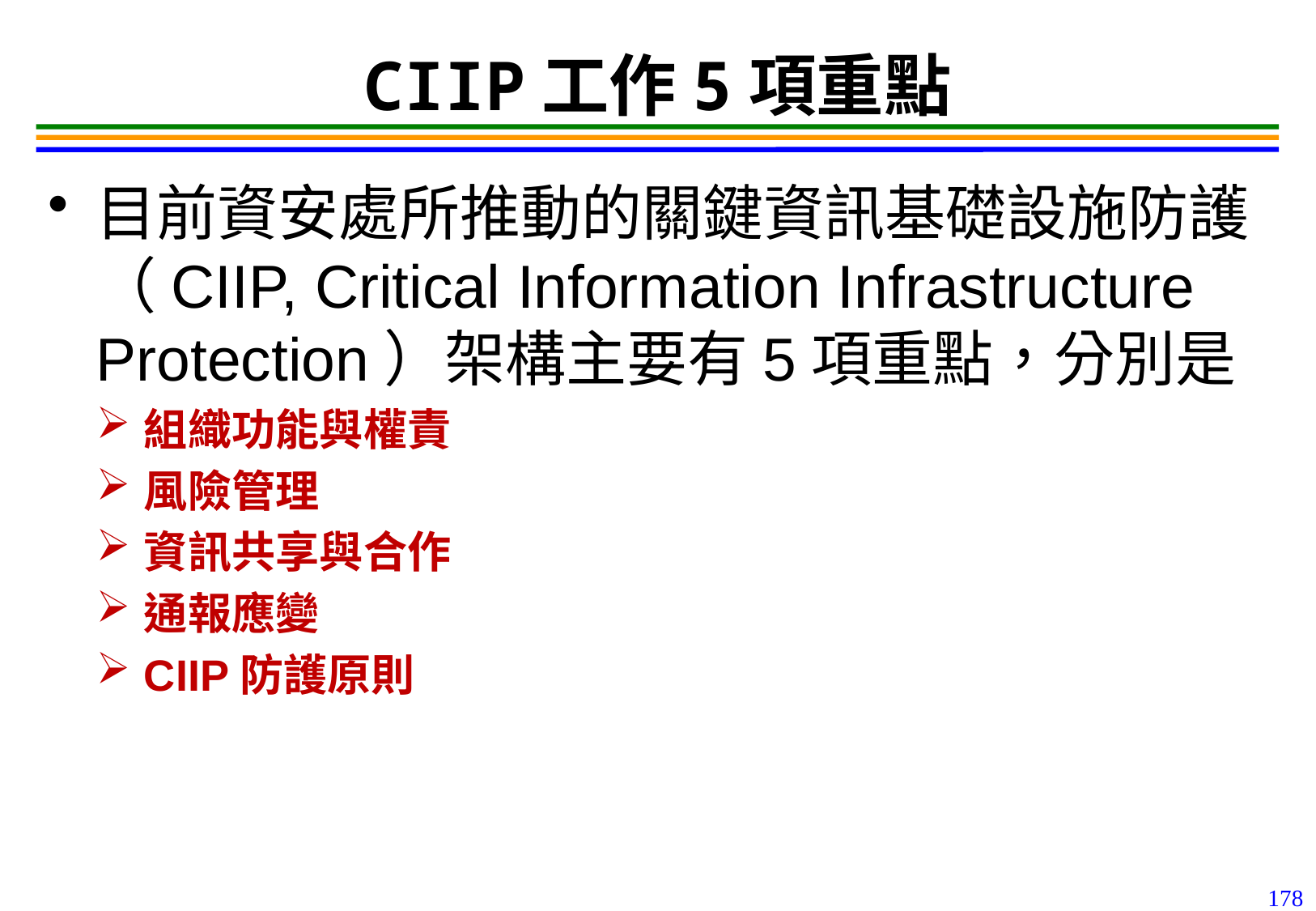

178
# CIIP工作5項重點
目前資安處所推動的關鍵資訊基礎設施防護（CIIP, Critical Information Infrastructure Protection）架構主要有5項重點，分別是
組織功能與權責
風險管理
資訊共享與合作
通報應變
CIIP防護原則